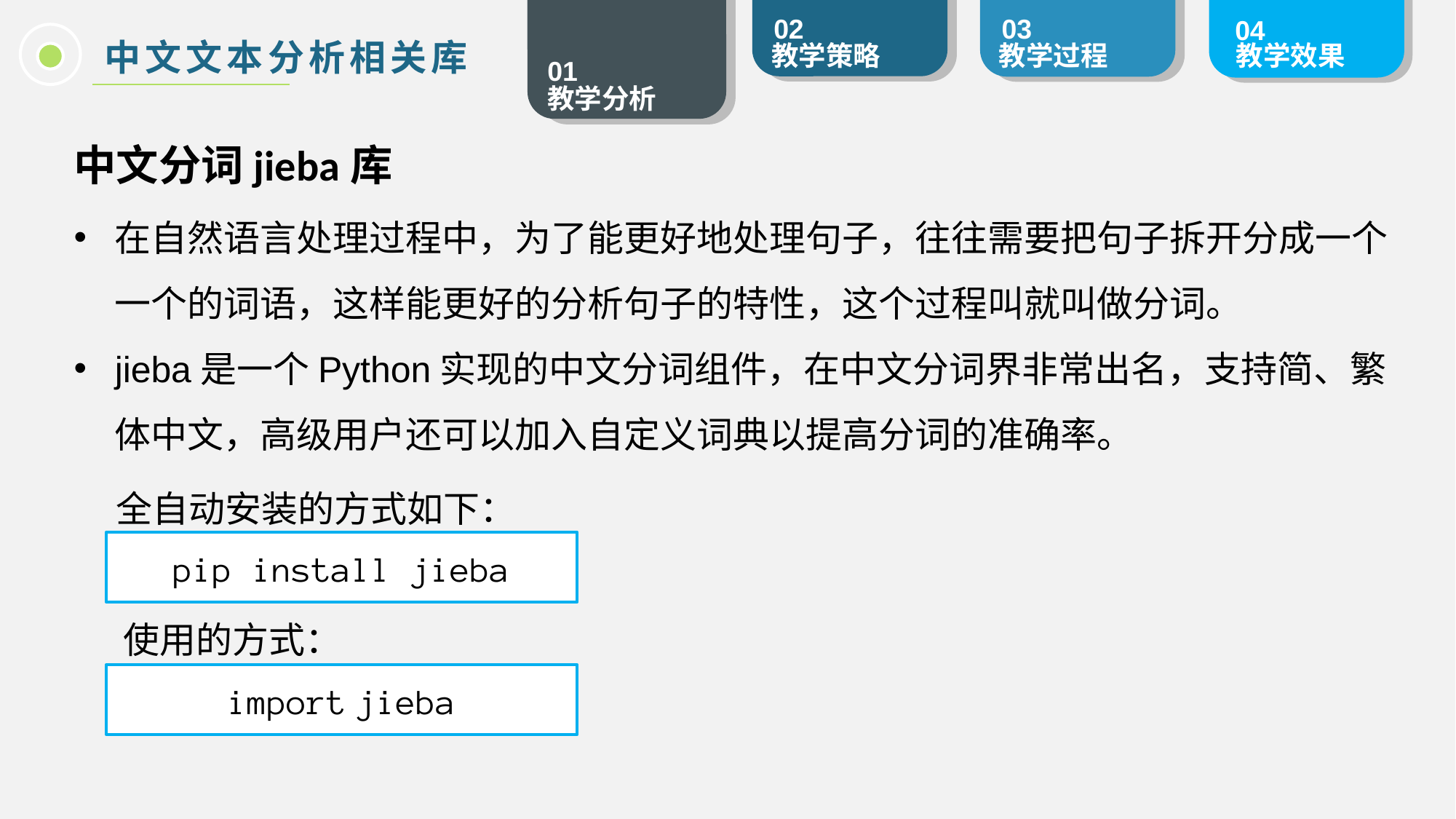

中文文本分析相关库
中文分词jieba库
在自然语言处理过程中，为了能更好地处理句子，往往需要把句子拆开分成一个一个的词语，这样能更好的分析句子的特性，这个过程叫就叫做分词。
jieba是一个Python实现的中文分词组件，在中文分词界非常出名，支持简、繁体中文，高级用户还可以加入自定义词典以提高分词的准确率。
  全自动安装的方式如下：

使用的方式：

pip install jieba
import jieba